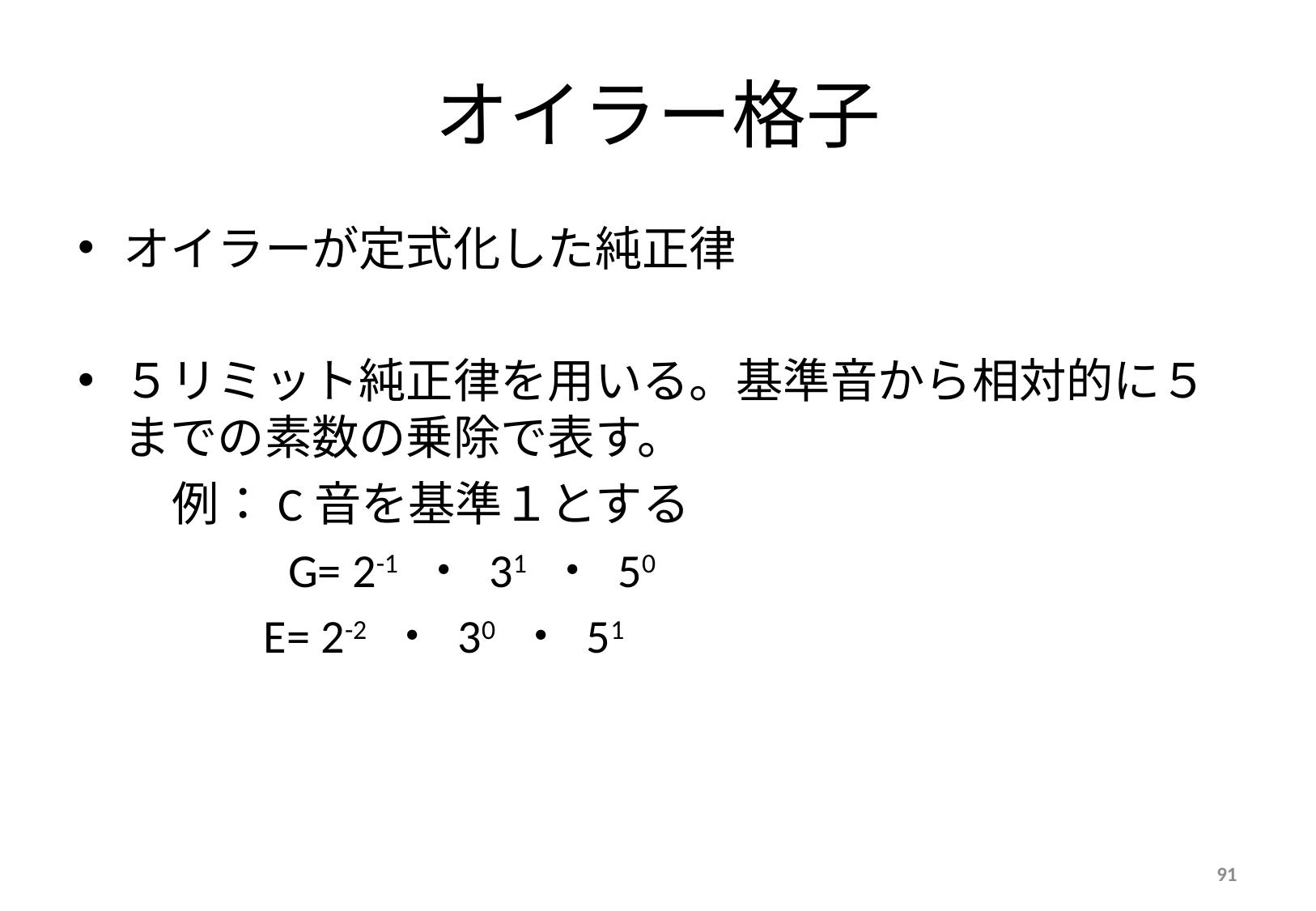

# オイラー格子
オイラーが定式化した純正律

５リミット純正律を用いる。基準音から相対的に５までの素数の乗除で表す。
　　例：C音を基準１とする
　　　　 G= 2-1 ・ 31 ・ 50
　　　　　　 E= 2-2 ・ 30 ・ 51

91